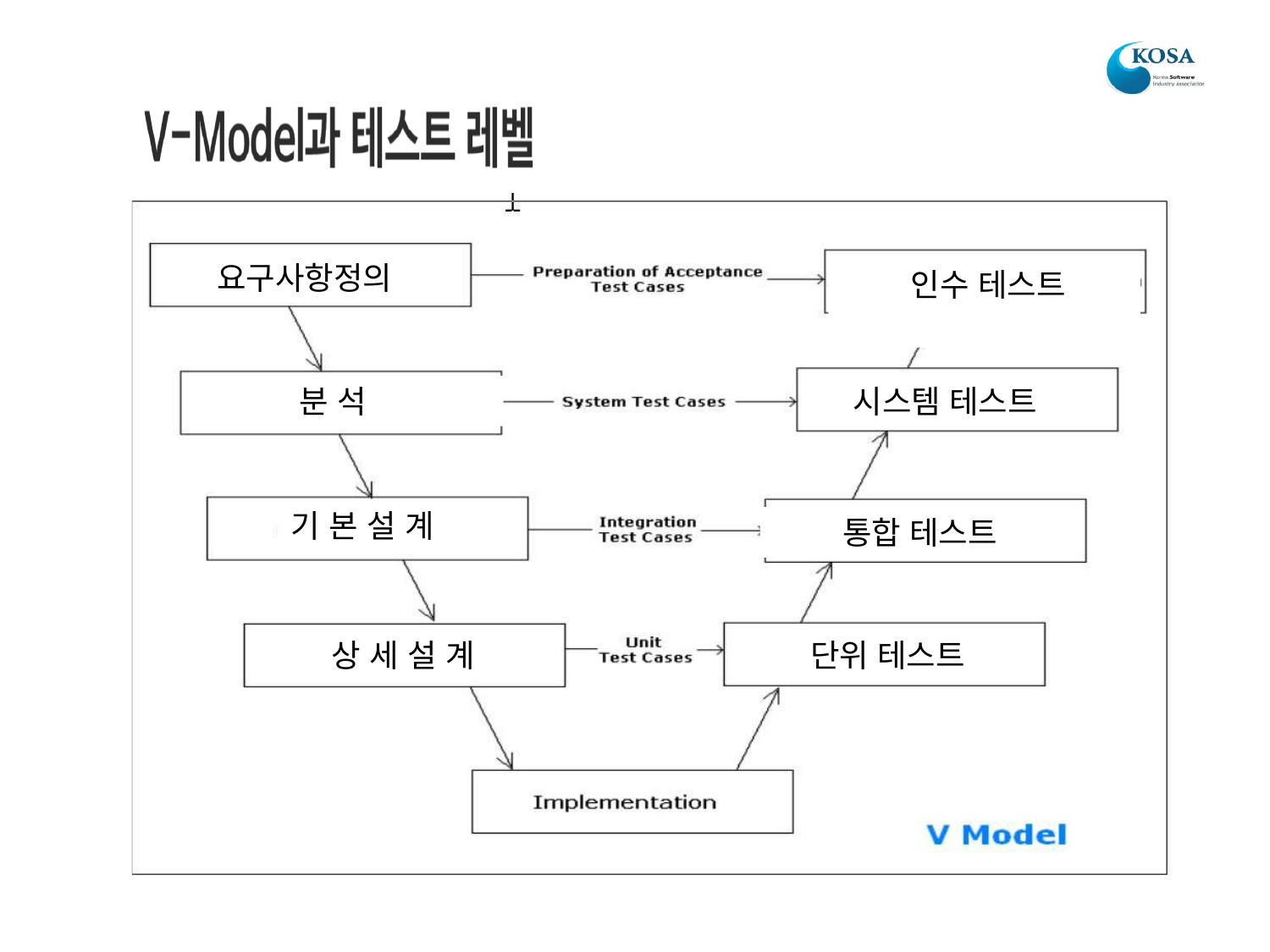

요구사항정의
       인수 테스트
         분 석
   시스템 테스트
기 본 설 계
       통합 테스트
  상 세 설 계
       단위 테스트